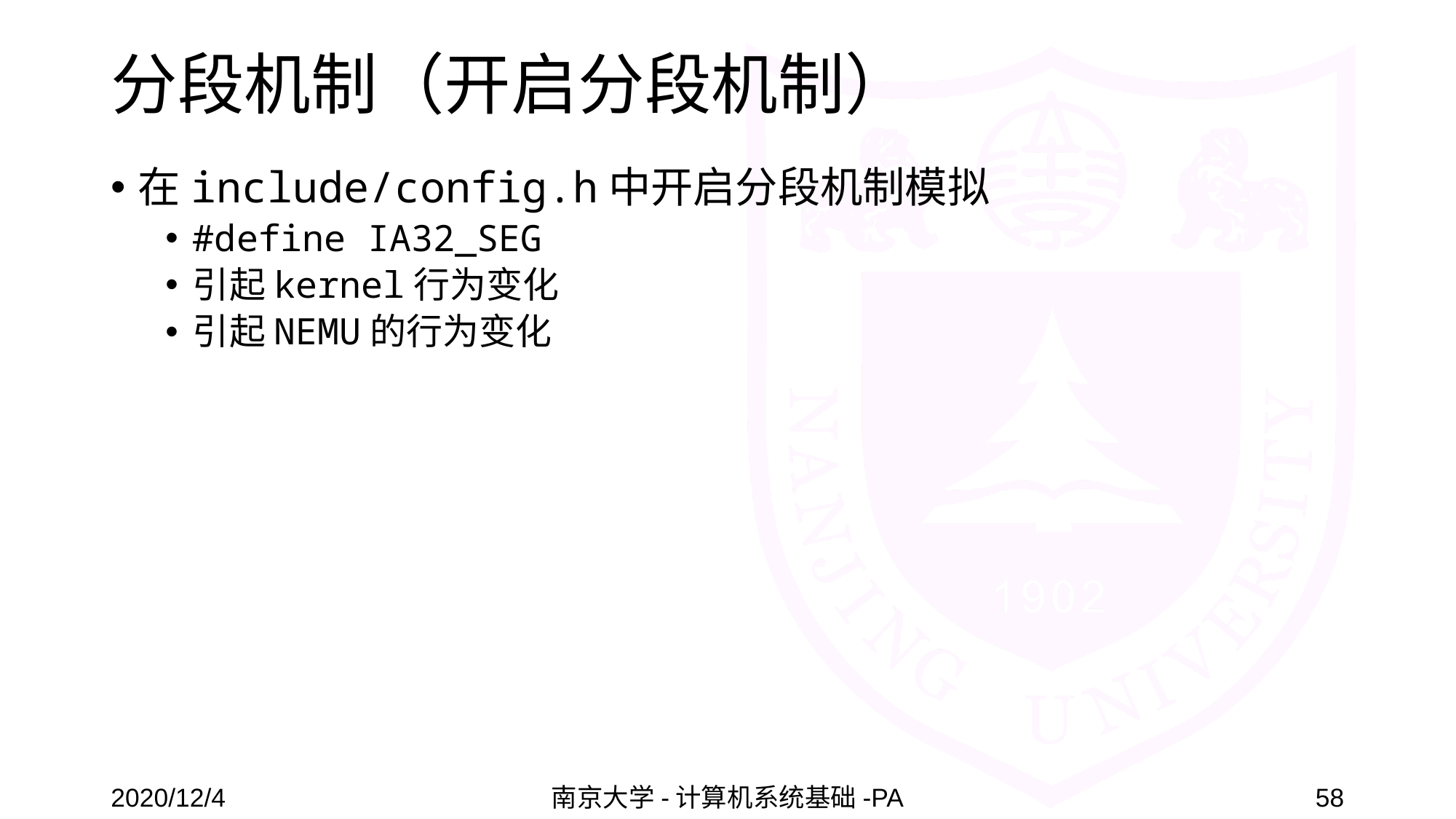

# 分段机制（开启分段机制）
在include/config.h中开启分段机制模拟
#define IA32_SEG
引起kernel行为变化
引起NEMU的行为变化

2020/12/4
南京大学-计算机系统基础-PA
58